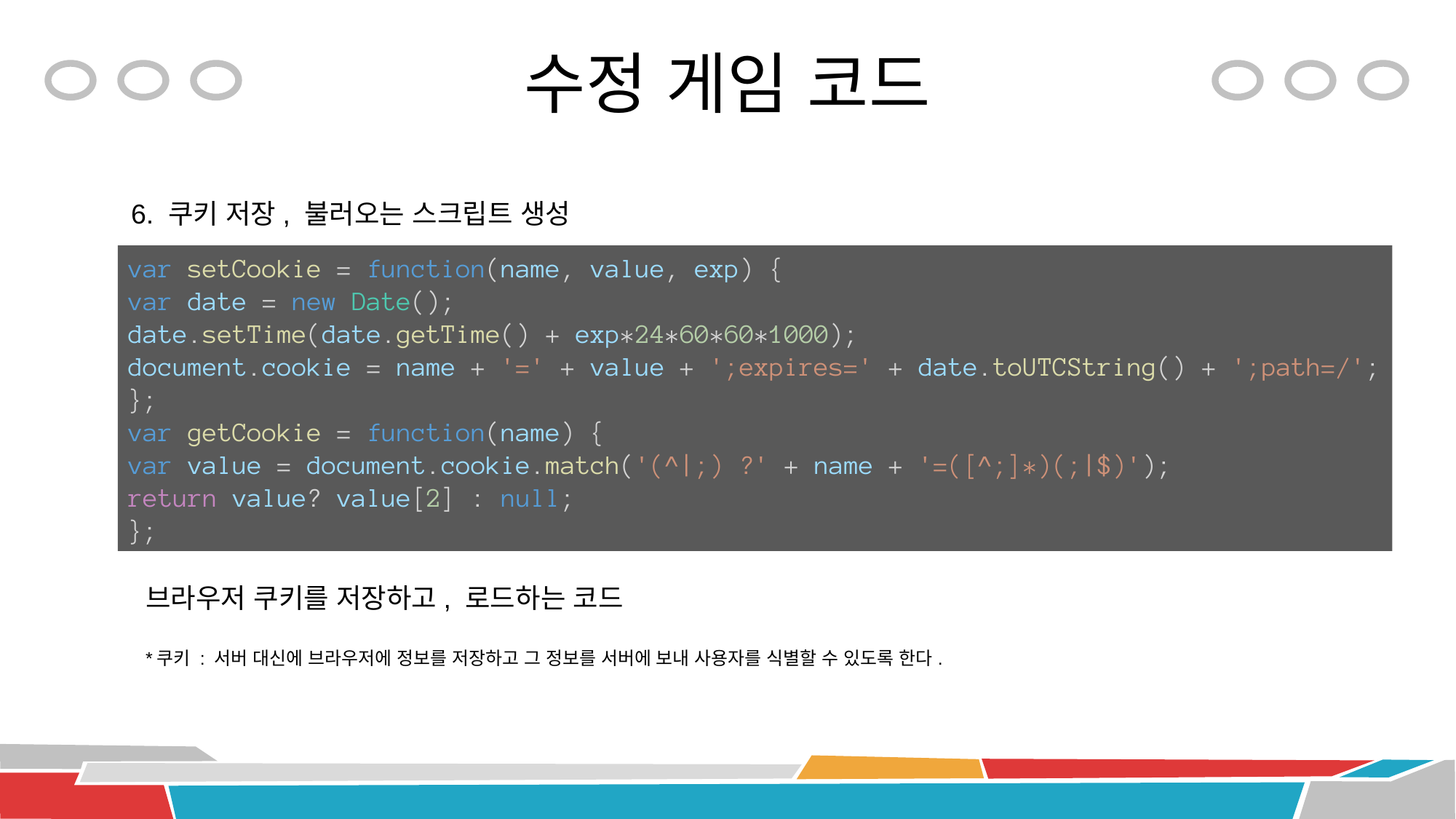

# 수정 게임 코드
6. 쿠키 저장, 불러오는 스크립트 생성
var setCookie = function(name, value, exp) {
var date = new Date();
date.setTime(date.getTime() + exp*24*60*60*1000);
document.cookie = name + '=' + value + ';expires=' + date.toUTCString() + ';path=/';
};
var getCookie = function(name) {
var value = document.cookie.match('(^|;) ?' + name + '=([^;]*)(;|$)');
return value? value[2] : null;
};
브라우저 쿠키를 저장하고, 로드하는 코드

*쿠키 : 서버 대신에 브라우저에 정보를 저장하고 그 정보를 서버에 보내 사용자를 식별할 수 있도록 한다.